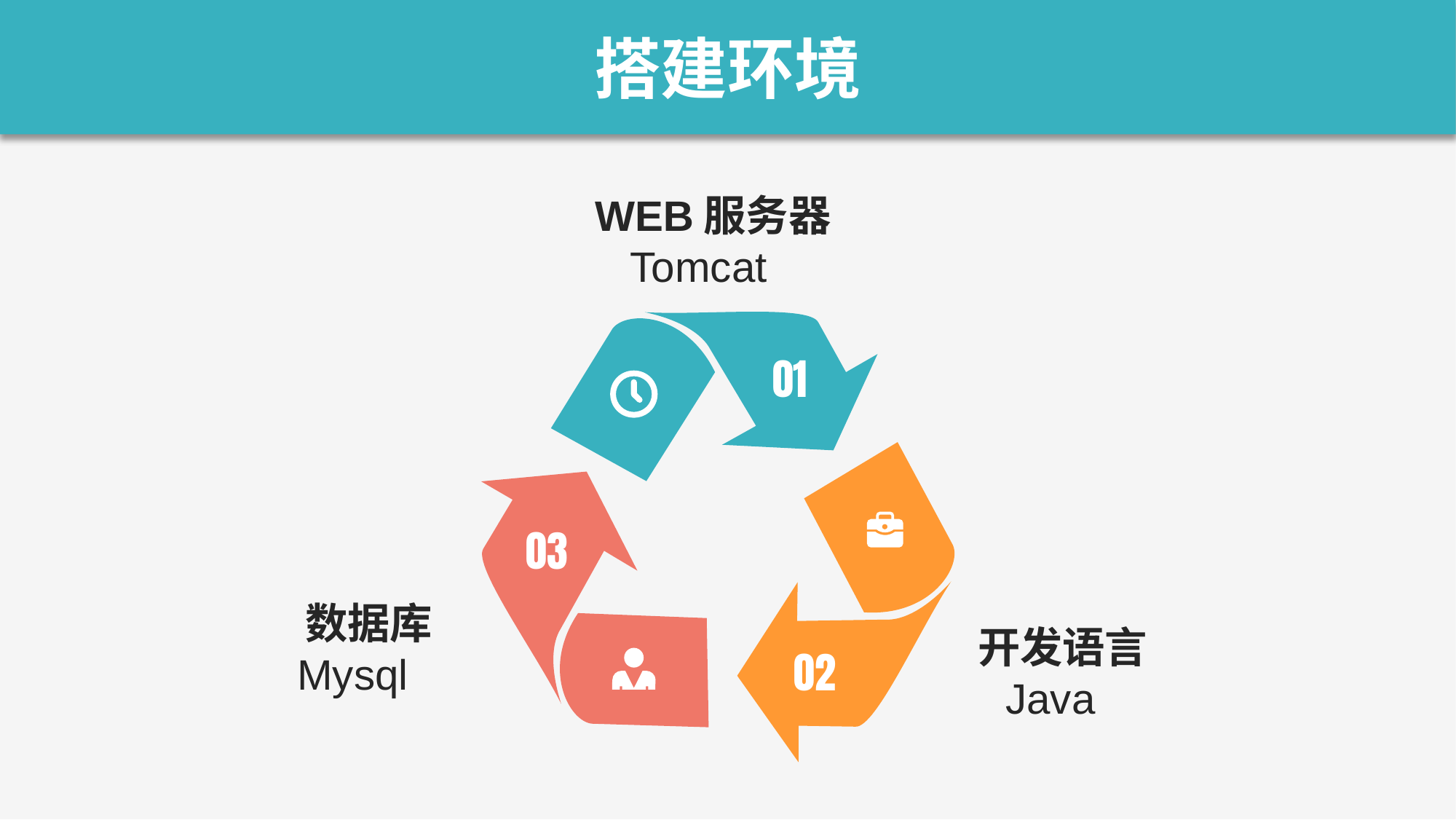

搭建环境
WEB服务器
   Tomcat

01

03

 数据库
 Mysql
 开发语言
    Java
02